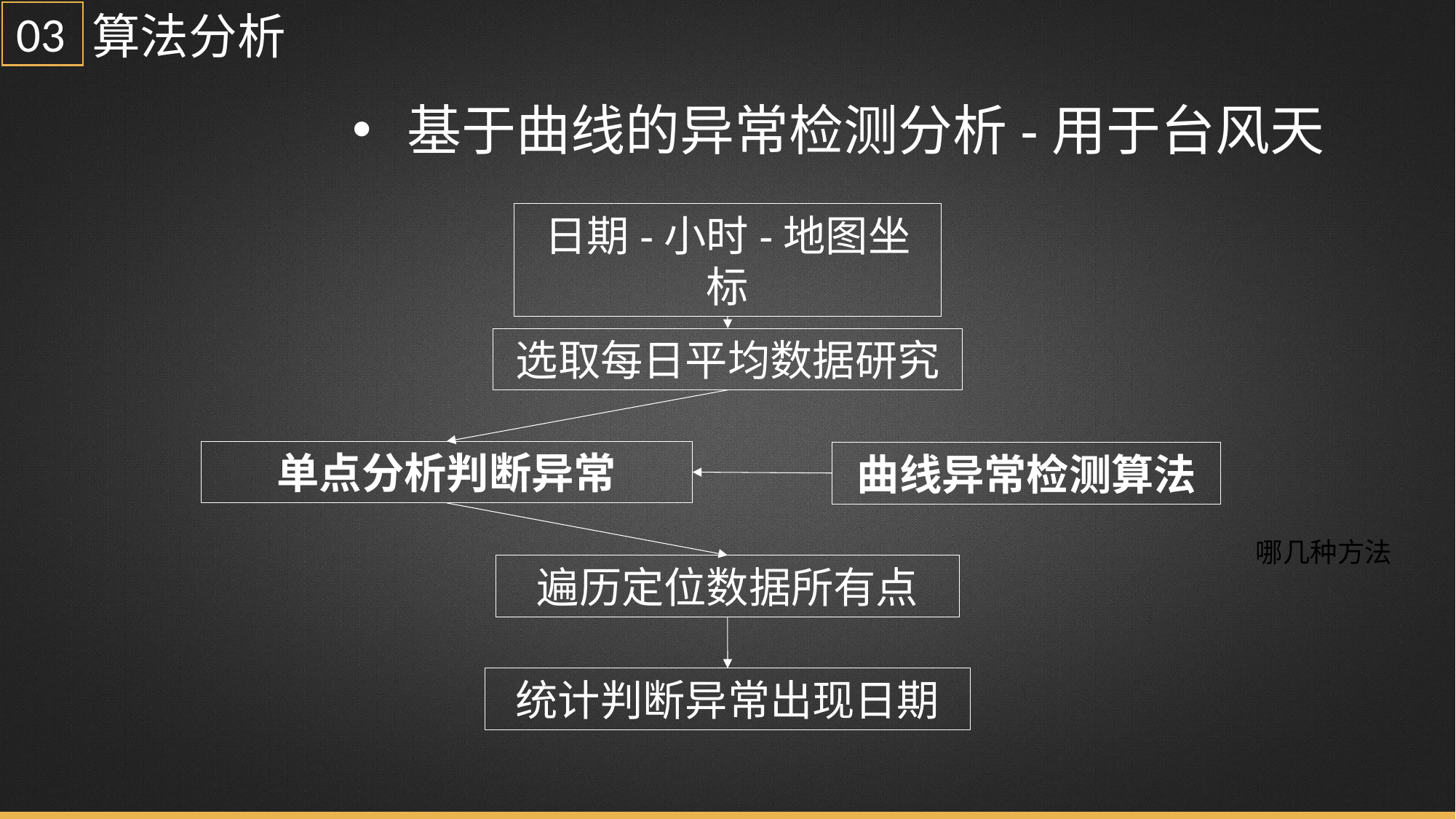

03
算法分析

基于曲线的异常检测分析-用于台风天
日期-小时-地图坐标
选取每日平均数据研究
单点分析判断异常
曲线异常检测算法
遍历定位数据所有点
统计判断异常出现日期
哪几种方法